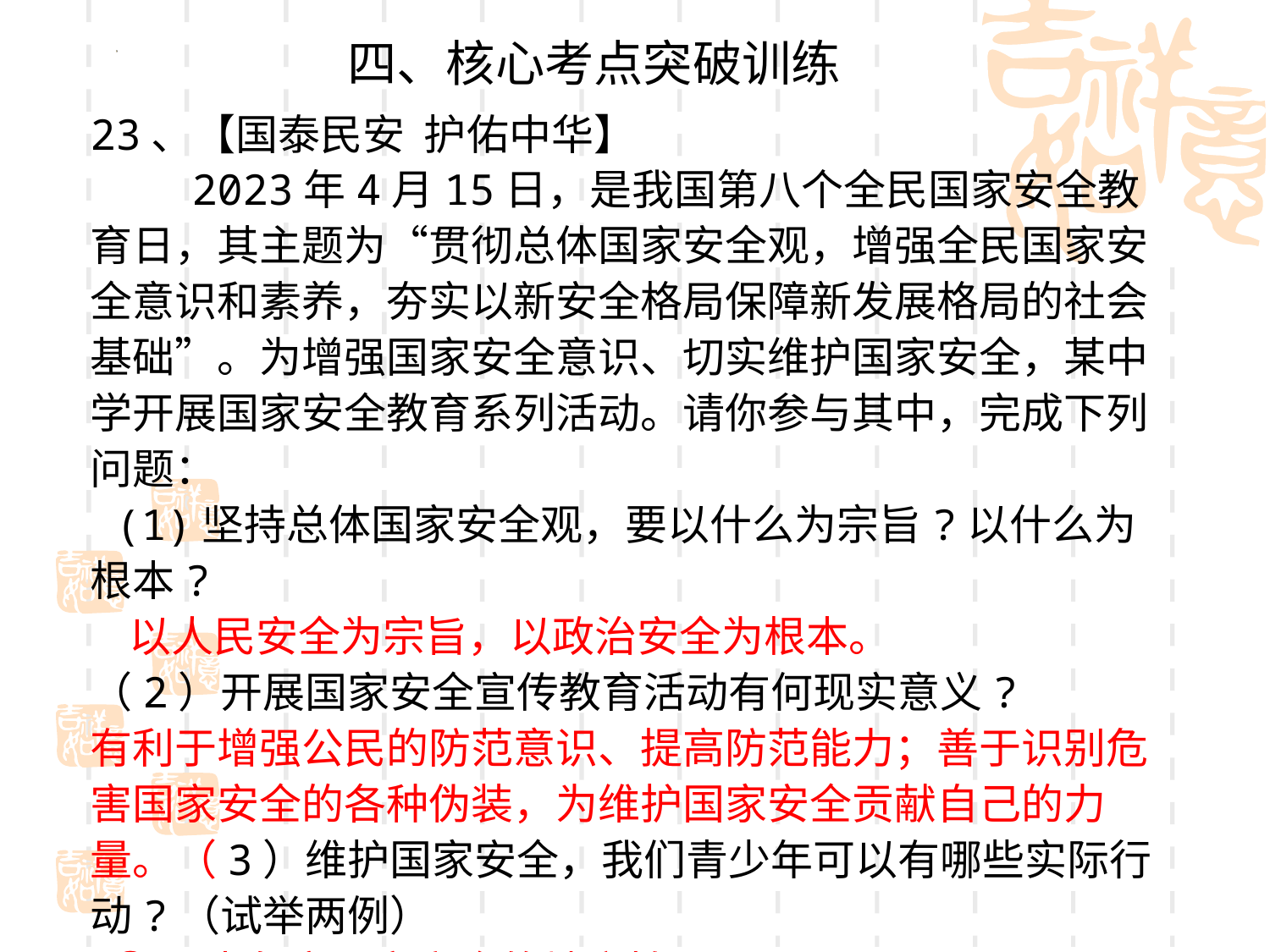

四、核心考点突破训练
23、【国泰民安  护佑中华】
    2023年4月15日，是我国第八个全民国家安全教育日，其主题为“贯彻总体国家安全观，增强全民国家安全意识和素养，夯实以新安全格局保障新发展格局的社会基础”。为增强国家安全意识、切实维护国家安全，某中学开展国家安全教育系列活动。请你参与其中，完成下列问题：
 (1)坚持总体国家安全观，要以什么为宗旨?以什么为根本?
   以人民安全为宗旨，以政治安全为根本。
（2）开展国家安全宣传教育活动有何现实意义?
有利于增强公民的防范意识、提高防范能力；善于识别危害国家安全的各种伪装，为维护国家安全贡献自己的力量。（3）维护国家安全，我们青少年可以有哪些实际行动?（试举两例）
  ①不去危害国家安全的地方拍照；
  ②发现有人破坏国家安全的行为积极举报。